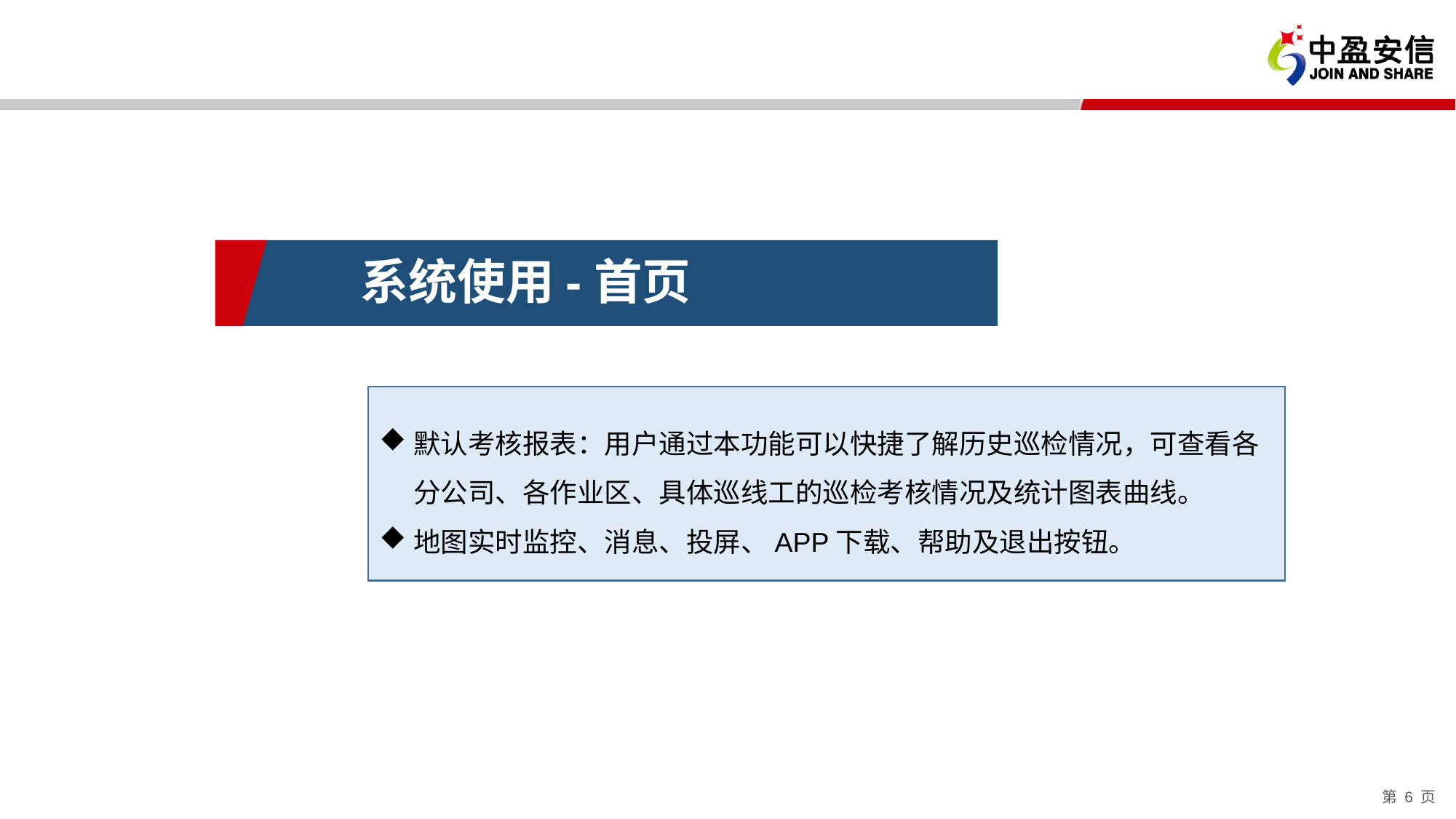

系统使用-首页
默认考核报表：用户通过本功能可以快捷了解历史巡检情况，可查看各分公司、各作业区、具体巡线工的巡检考核情况及统计图表曲线。
地图实时监控、消息、投屏、APP下载、帮助及退出按钮。